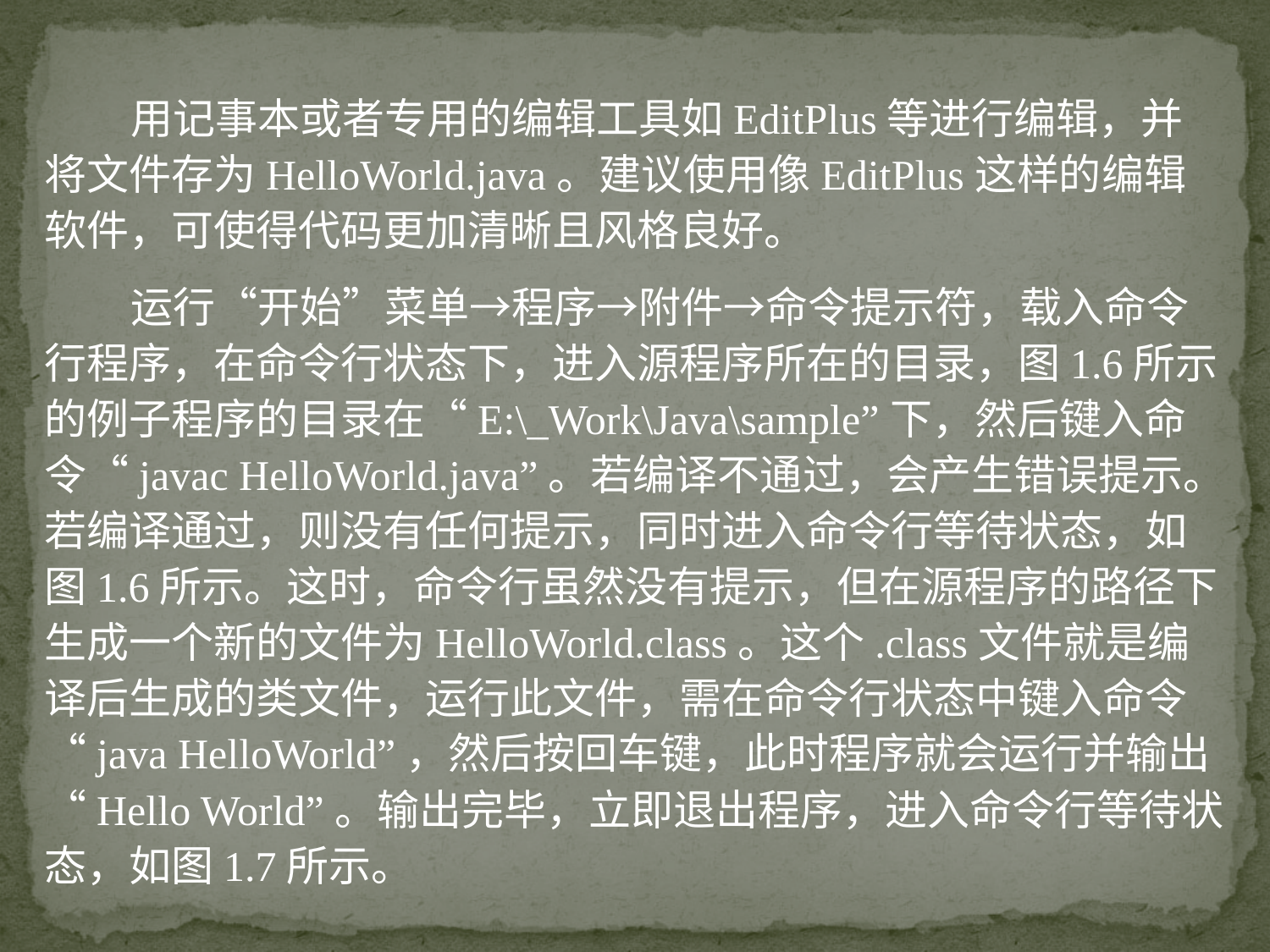

用记事本或者专用的编辑工具如EditPlus等进行编辑，并将文件存为HelloWorld.java。建议使用像EditPlus这样的编辑软件，可使得代码更加清晰且风格良好。
        运行“开始”菜单→程序→附件→命令提示符，载入命令行程序，在命令行状态下，进入源程序所在的目录，图1.6所示的例子程序的目录在“E:\_Work\Java\sample”下，然后键入命令“javac HelloWorld.java”。若编译不通过，会产生错误提示。若编译通过，则没有任何提示，同时进入命令行等待状态，如图1.6所示。这时，命令行虽然没有提示，但在源程序的路径下生成一个新的文件为HelloWorld.class。这个.class文件就是编译后生成的类文件，运行此文件，需在命令行状态中键入命令“java HelloWorld”，然后按回车键，此时程序就会运行并输出“Hello World”。输出完毕，立即退出程序，进入命令行等待状态，如图1.7所示。